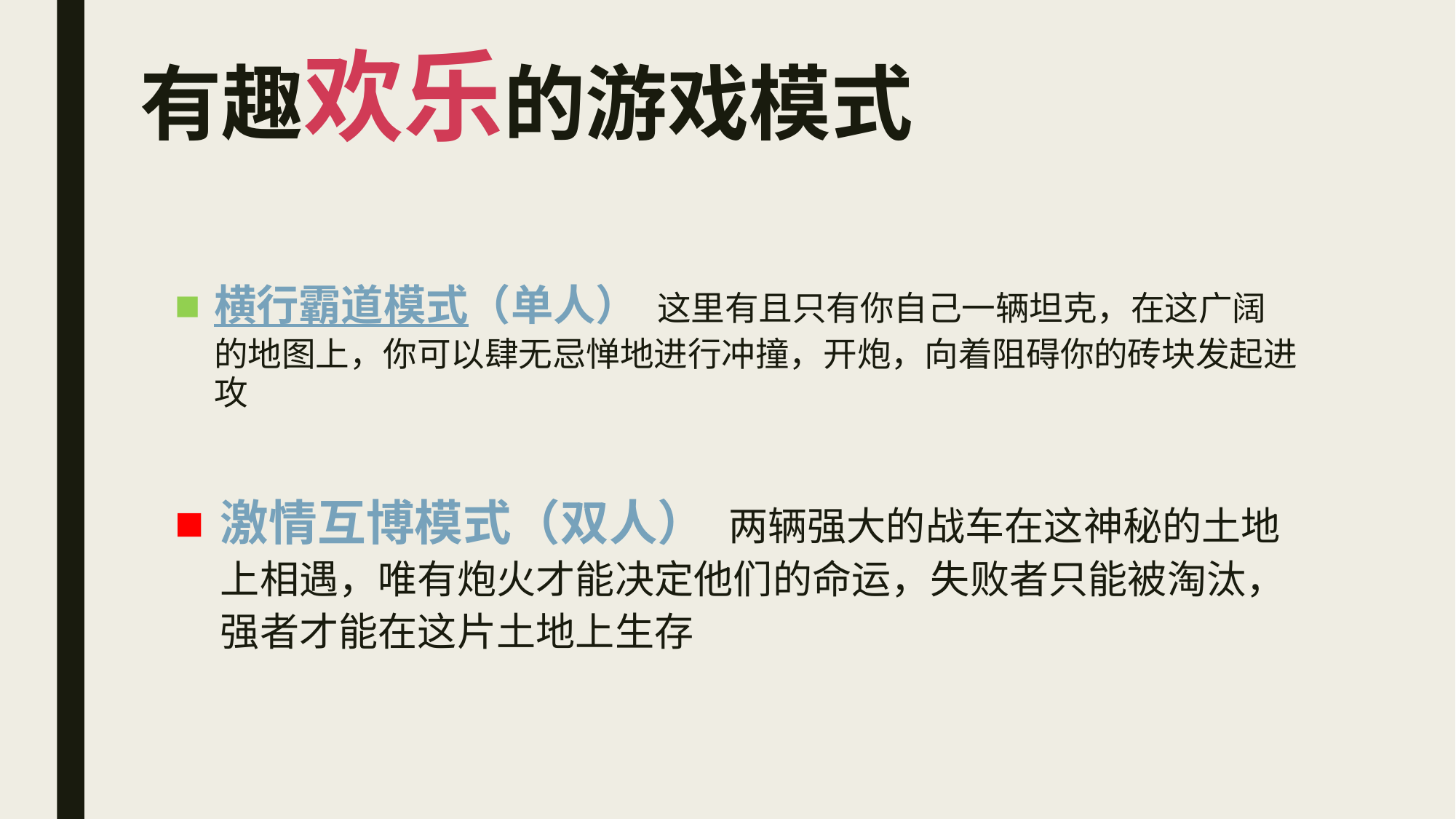

# 有趣欢乐的游戏模式
横行霸道模式（单人）  这里有且只有你自己一辆坦克，在这广阔的地图上，你可以肆无忌惮地进行冲撞，开炮，向着阻碍你的砖块发起进攻

激情互博模式（双人）  两辆强大的战车在这神秘的土地上相遇，唯有炮火才能决定他们的命运，失败者只能被淘汰，强者才能在这片土地上生存